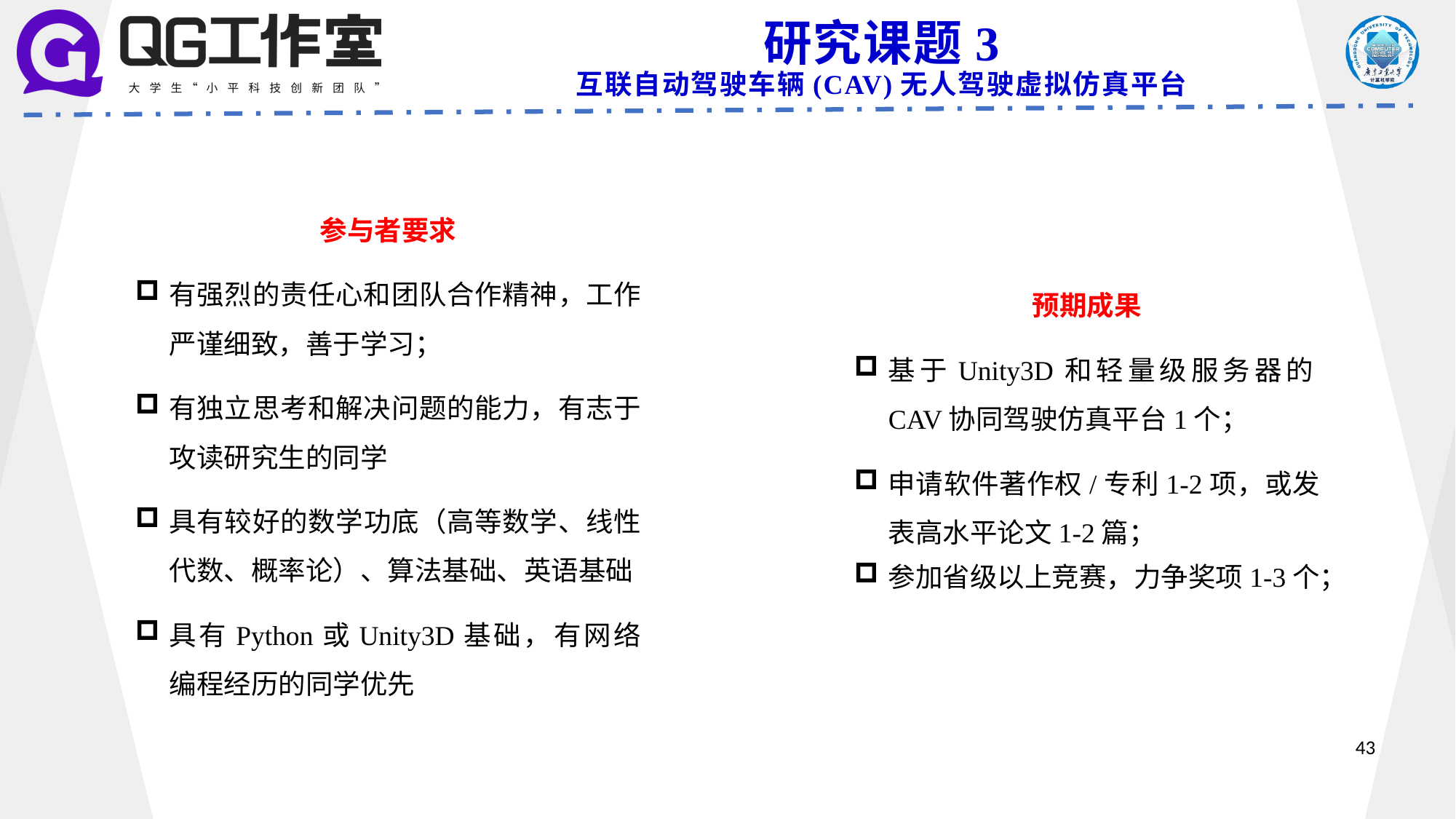

研究课题3
互联自动驾驶车辆(CAV)无人驾驶虚拟仿真平台
参与者要求
有强烈的责任心和团队合作精神，工作严谨细致，善于学习；
有独立思考和解决问题的能力，有志于攻读研究生的同学
具有较好的数学功底（高等数学、线性代数、概率论）、算法基础、英语基础
具有Python或Unity3D基础，有网络编程经历的同学优先
预期成果
基于Unity3D和轻量级服务器的CAV协同驾驶仿真平台1个；
申请软件著作权/专利1-2项，或发表高水平论文1-2篇；
参加省级以上竞赛，力争奖项1-3个；